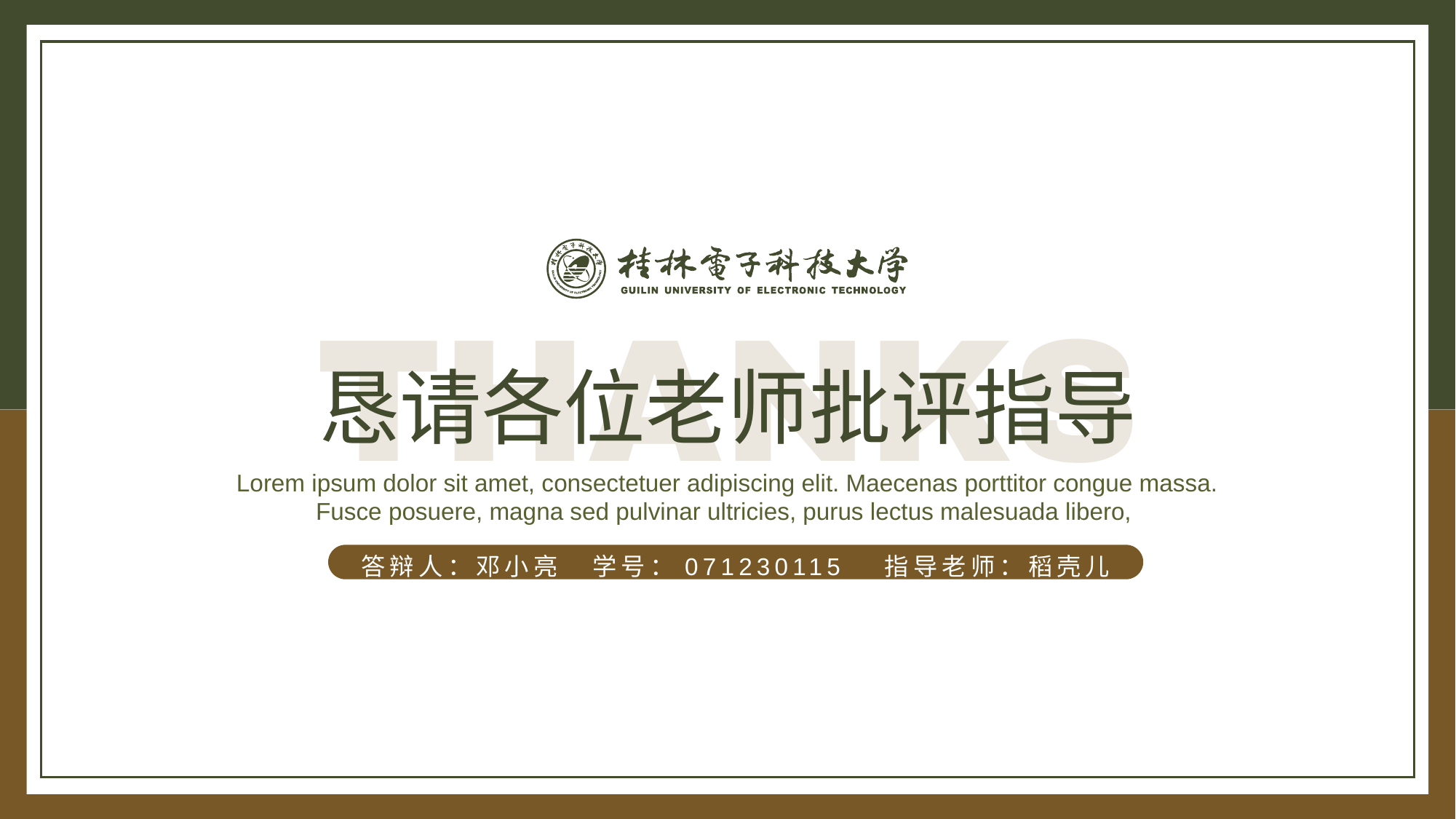

THANKS

恳请各位老师批评指导

Lorem ipsum dolor sit amet, consectetuer adipiscing elit. Maecenas porttitor congue massa. Fusce posuere, magna sed pulvinar ultricies, purus lectus malesuada libero,
答辩人：邓小亮   学号：071230115   指导老师：稻壳儿